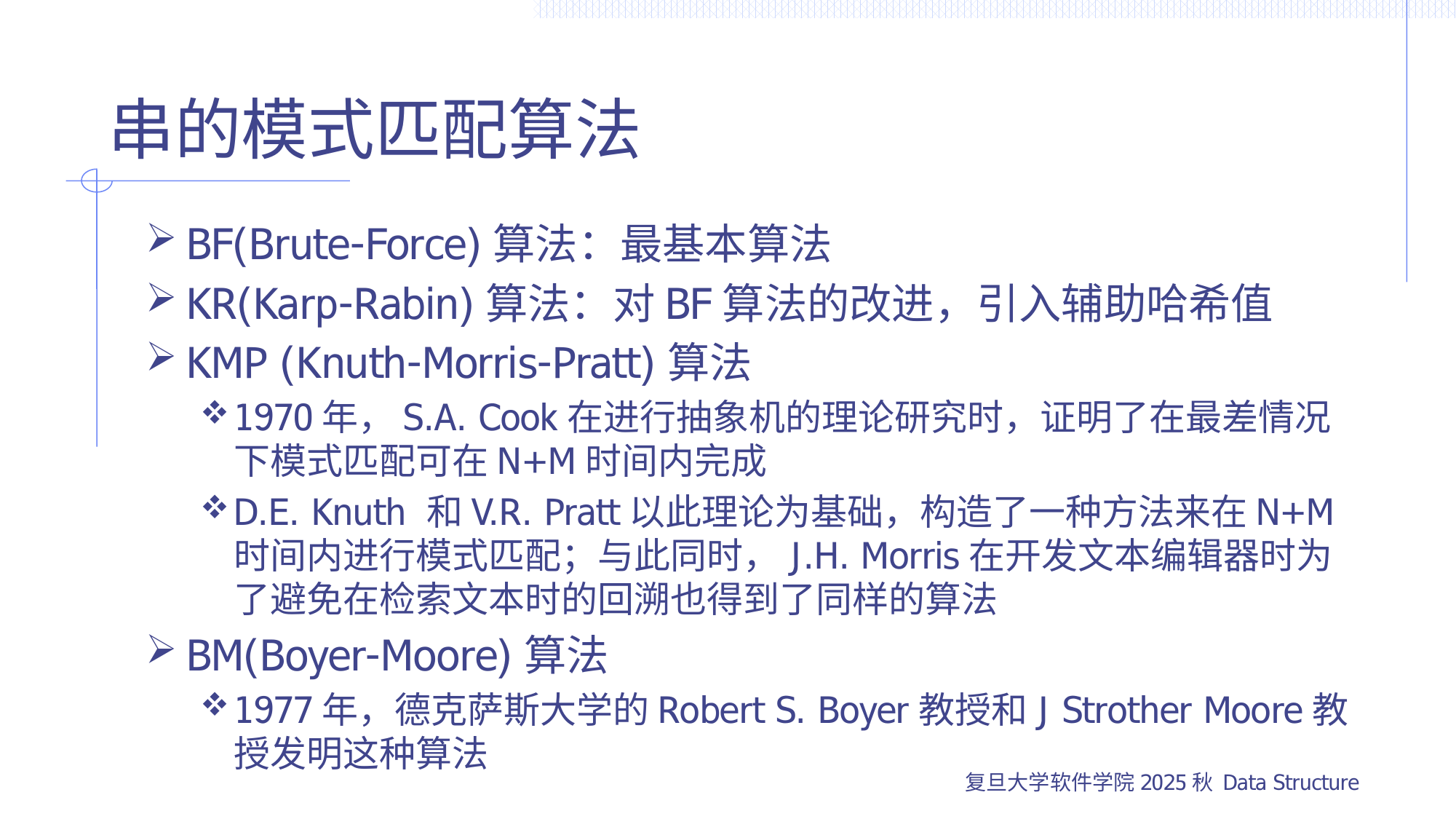

# 串的模式匹配算法
BF(Brute-Force)算法：最基本算法
KR(Karp-Rabin)算法：对BF算法的改进，引入辅助哈希值
KMP (Knuth-Morris-Pratt)算法
1970年，S.A. Cook在进行抽象机的理论研究时，证明了在最差情况下模式匹配可在N+M时间内完成
D.E. Knuth 和V.R. Pratt以此理论为基础，构造了一种方法来在N+M时间内进行模式匹配；与此同时，J.H. Morris在开发文本编辑器时为了避免在检索文本时的回溯也得到了同样的算法
BM(Boyer-Moore)算法
1977年，德克萨斯大学的Robert S. Boyer教授和J Strother Moore教授发明这种算法